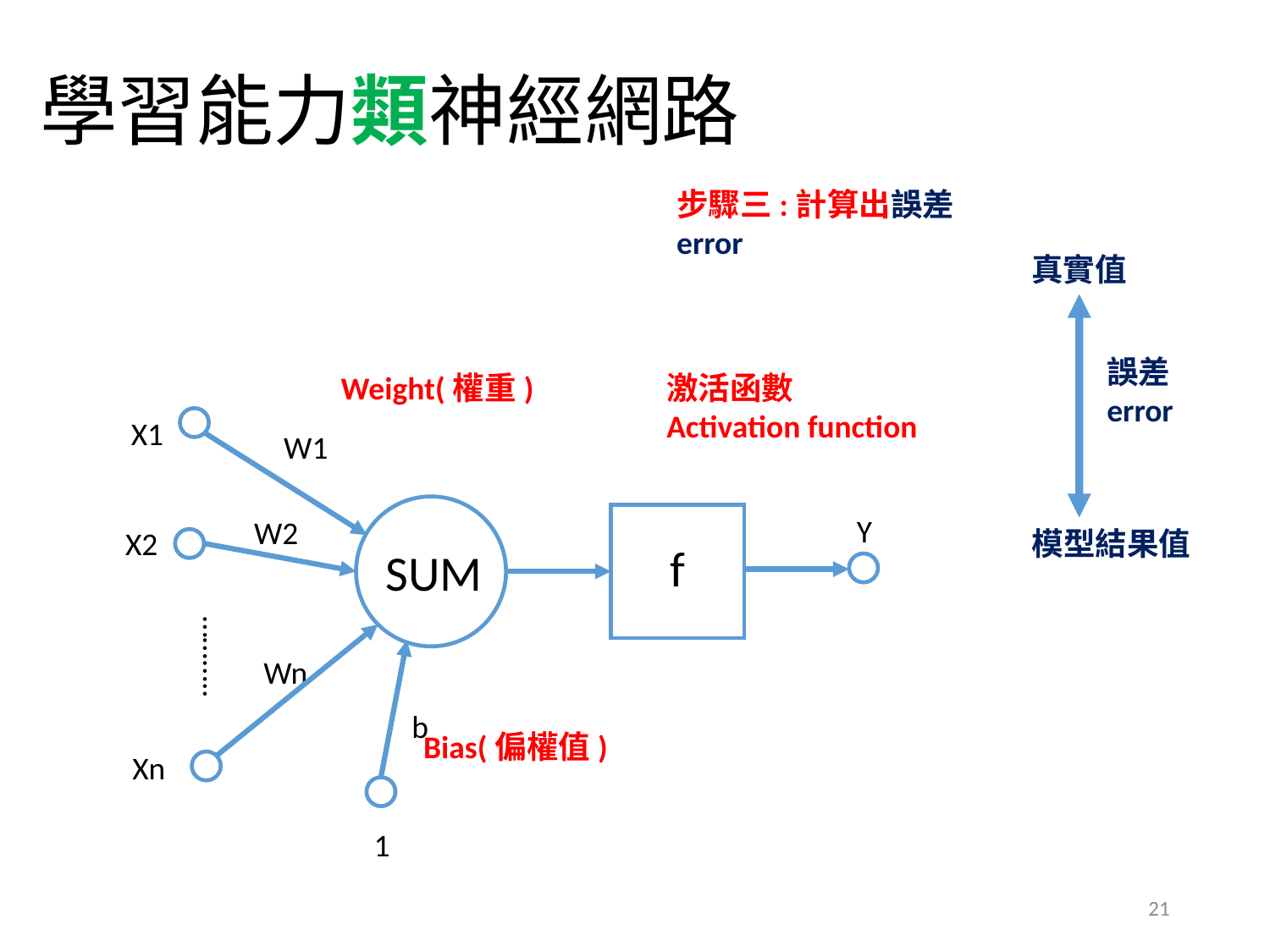

# 學習能力類神經網路
步驟三:計算出誤差
error
真實值
誤差
error
Weight(權重)
激活函數
Activation function
X1

W1
Y

W2
X2

f
SUM

………..
Wn
b
Xn

1

模型結果值
Bias(偏權值)
21